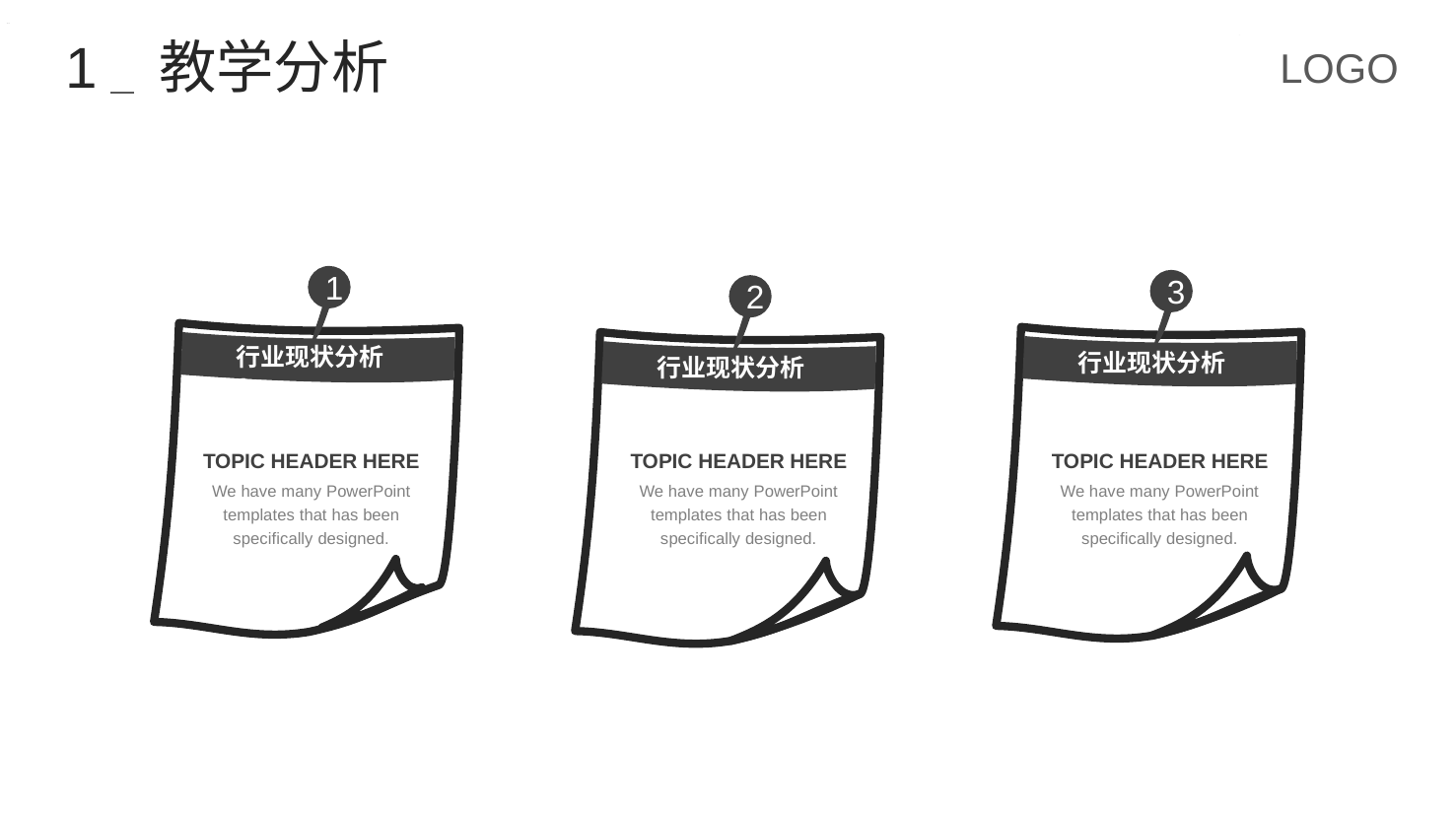

1   教学分析
LOGO
1
3
2

行业现状分析1

行业现状分析1
行业现状分析1
TOPIC HEADER HERE
We have many PowerPoint templates that has been specifically designed.
TOPIC HEADER HERE
We have many PowerPoint templates that has been specifically designed.
TOPIC HEADER HERE
We have many PowerPoint templates that has been specifically designed.